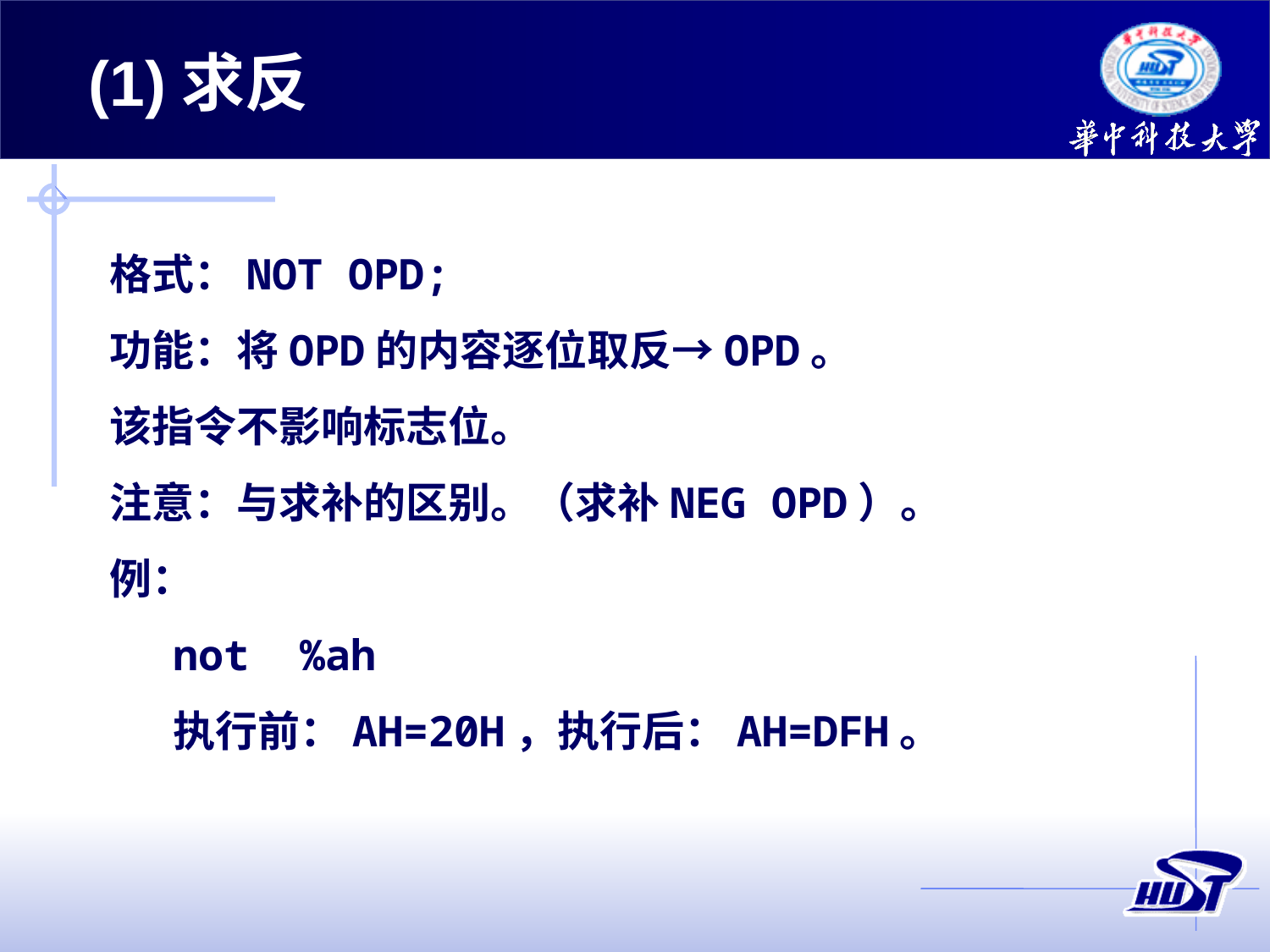

(1)求反
格式：NOT OPD;
功能：将OPD的内容逐位取反→OPD。
该指令不影响标志位。
注意：与求补的区别。（求补NEG OPD）。
例：
not  %ah
执行前：AH=20H，执行后：AH=DFH。